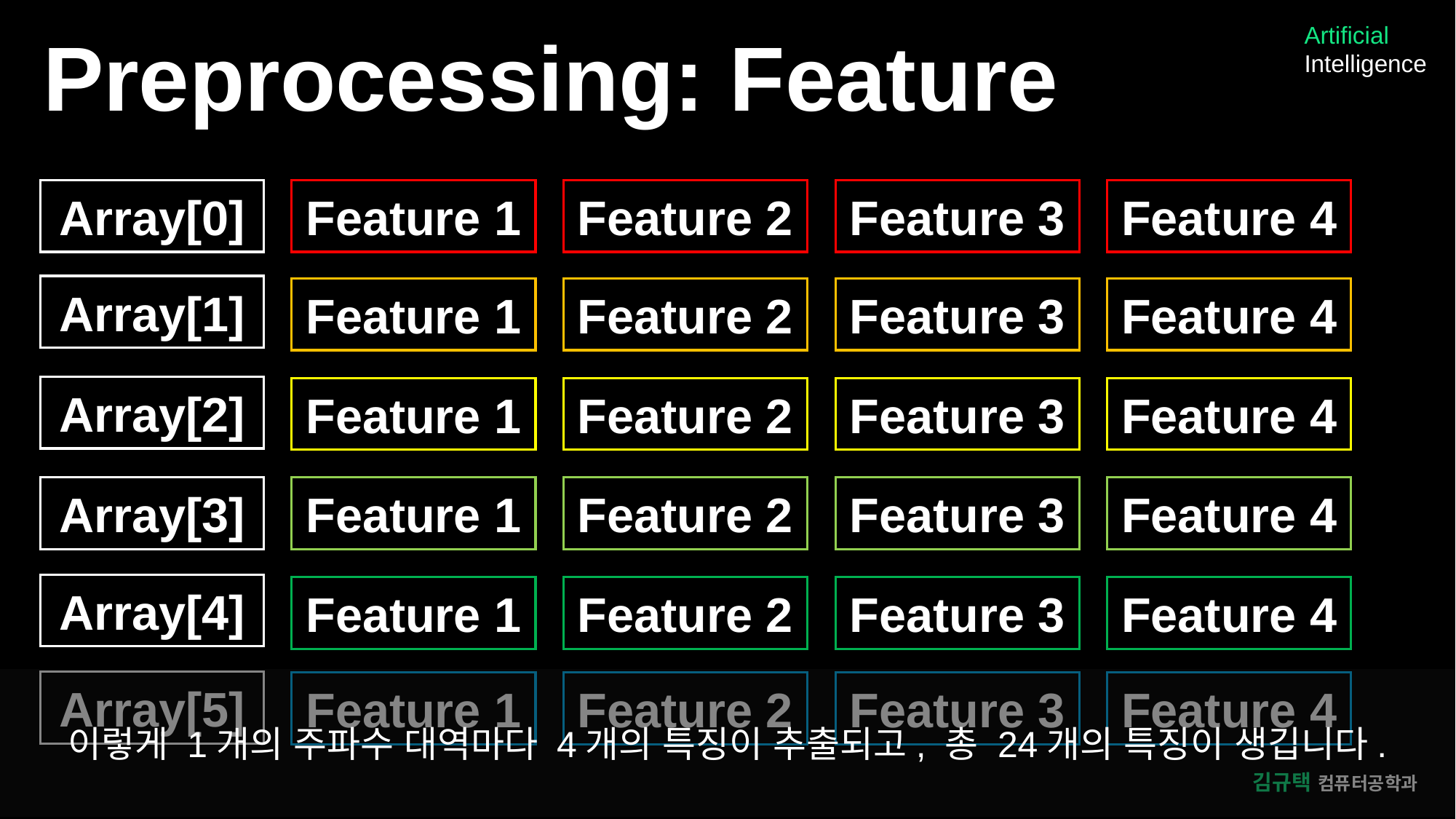

Artificial
Intelligence
Preprocessing: Feature
Feature 4
Feature 3
Array[0]
Feature 1
Feature 2
Array[1]
Feature 4
Feature 3
Feature 1
Feature 2
Array[2]
Feature 4
Feature 3
Feature 1
Feature 2
Feature 4
Feature 3
Array[3]
Feature 1
Feature 2
Array[4]
Feature 4
Feature 3
Feature 1
Feature 2
이렇게 1개의 주파수 대역마다 4개의 특징이 추출되고, 총 24개의 특징이 생깁니다.
Array[5]
Feature 4
Feature 3
Feature 1
Feature 2
김규택 컴퓨터공학과